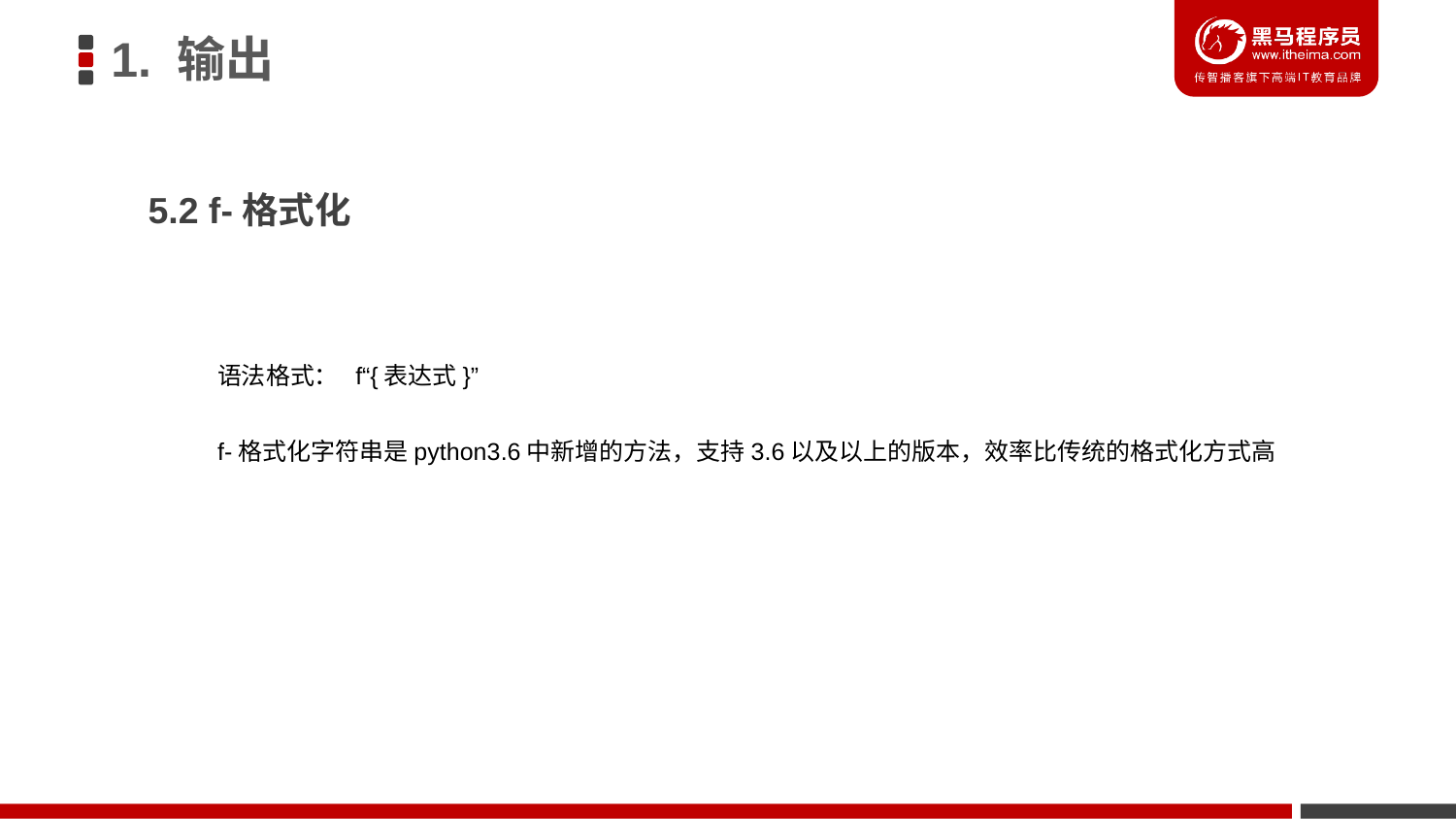

1. 输出
5.2 f-格式化
语法格式：  f“{表达式}”

f-格式化字符串是python3.6中新增的方法，支持3.6以及以上的版本，效率比传统的格式化方式高